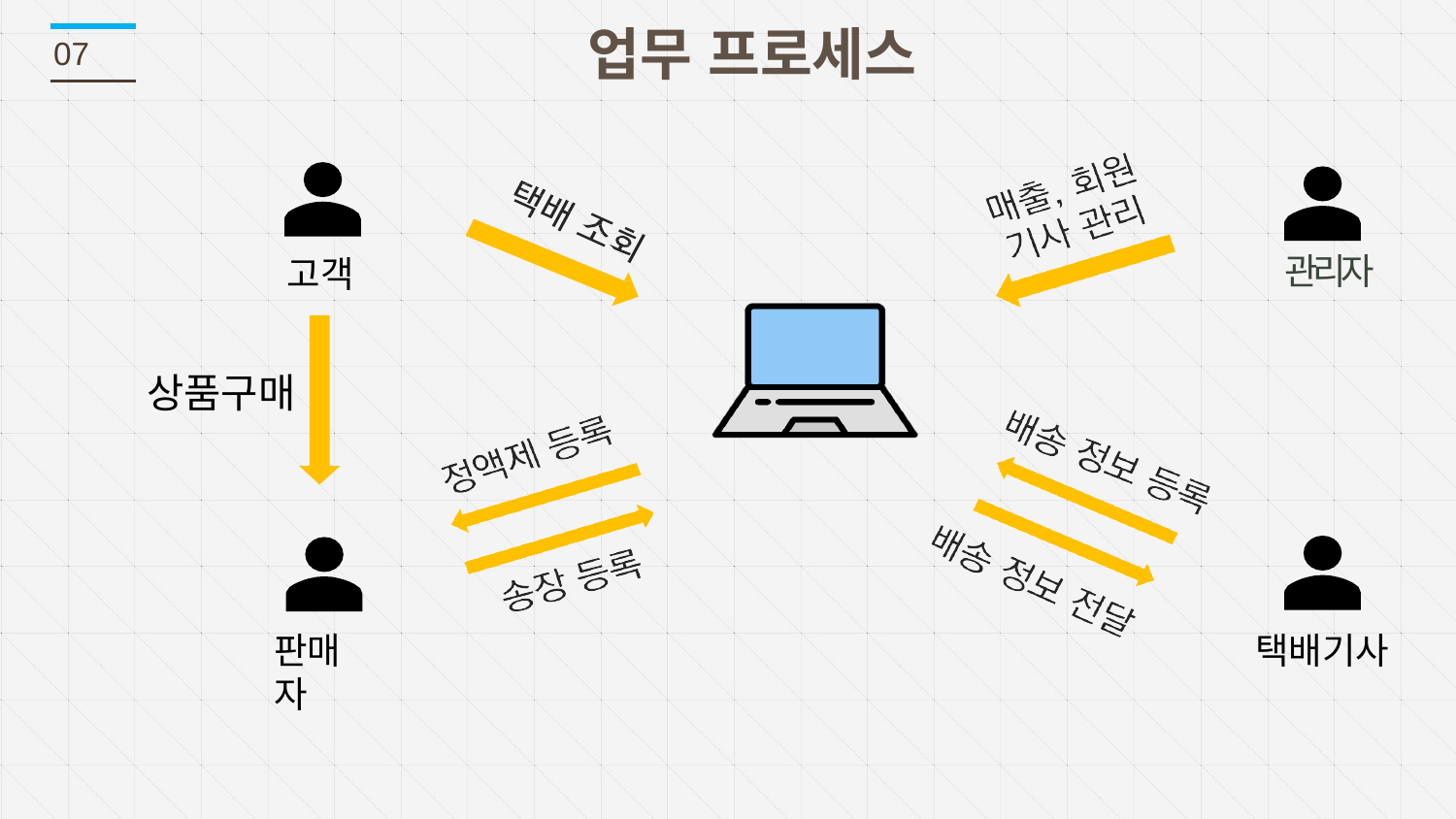

업무 프로세스
07

관리자

상품구매

고객
판매자
택배기사